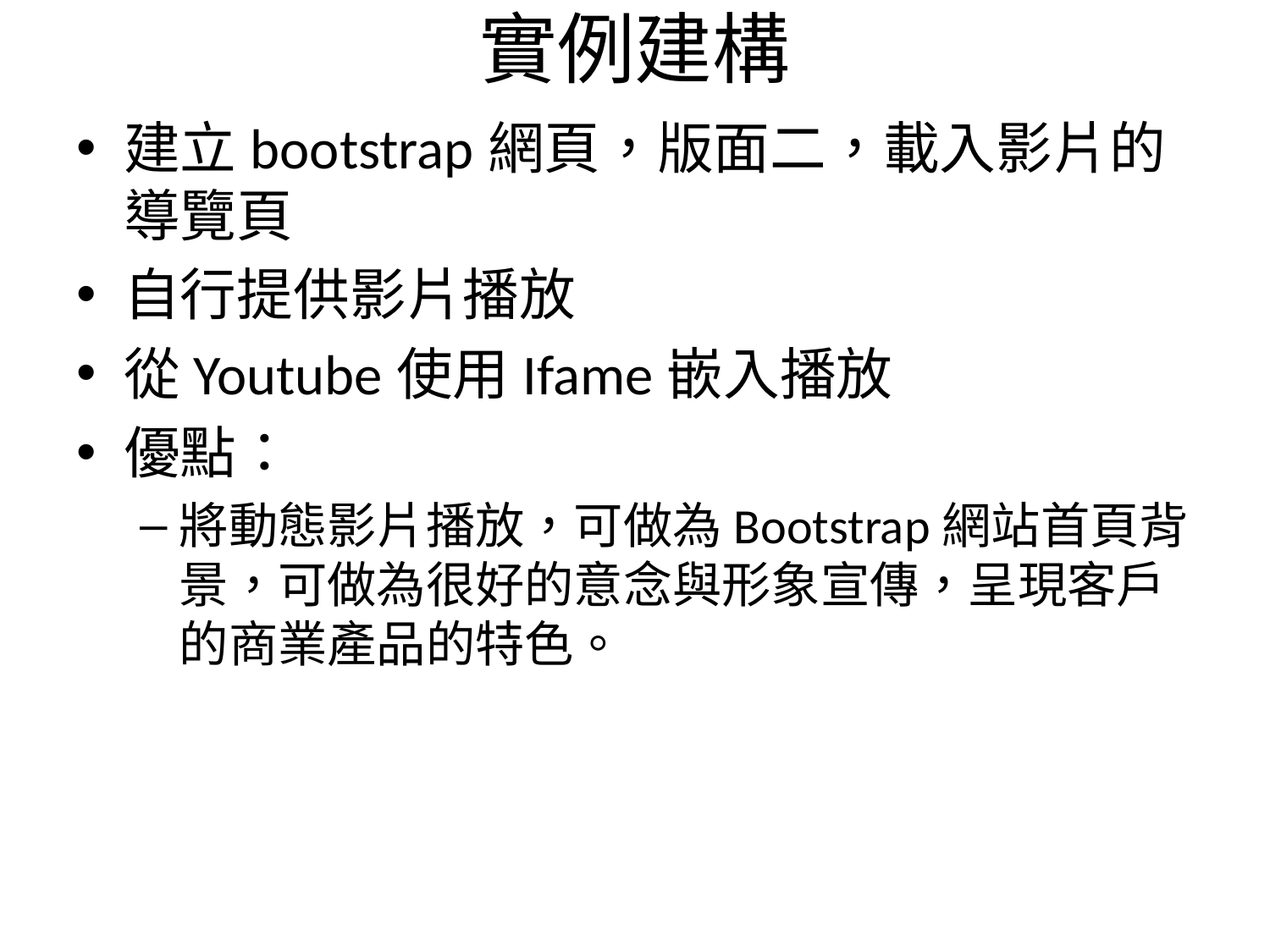

# 實例建構
建立bootstrap網頁，版面二，載入影片的導覽頁
自行提供影片播放
從Youtube使用Ifame嵌入播放
優點：
將動態影片播放，可做為Bootstrap網站首頁背景，可做為很好的意念與形象宣傳，呈現客戶的商業產品的特色。